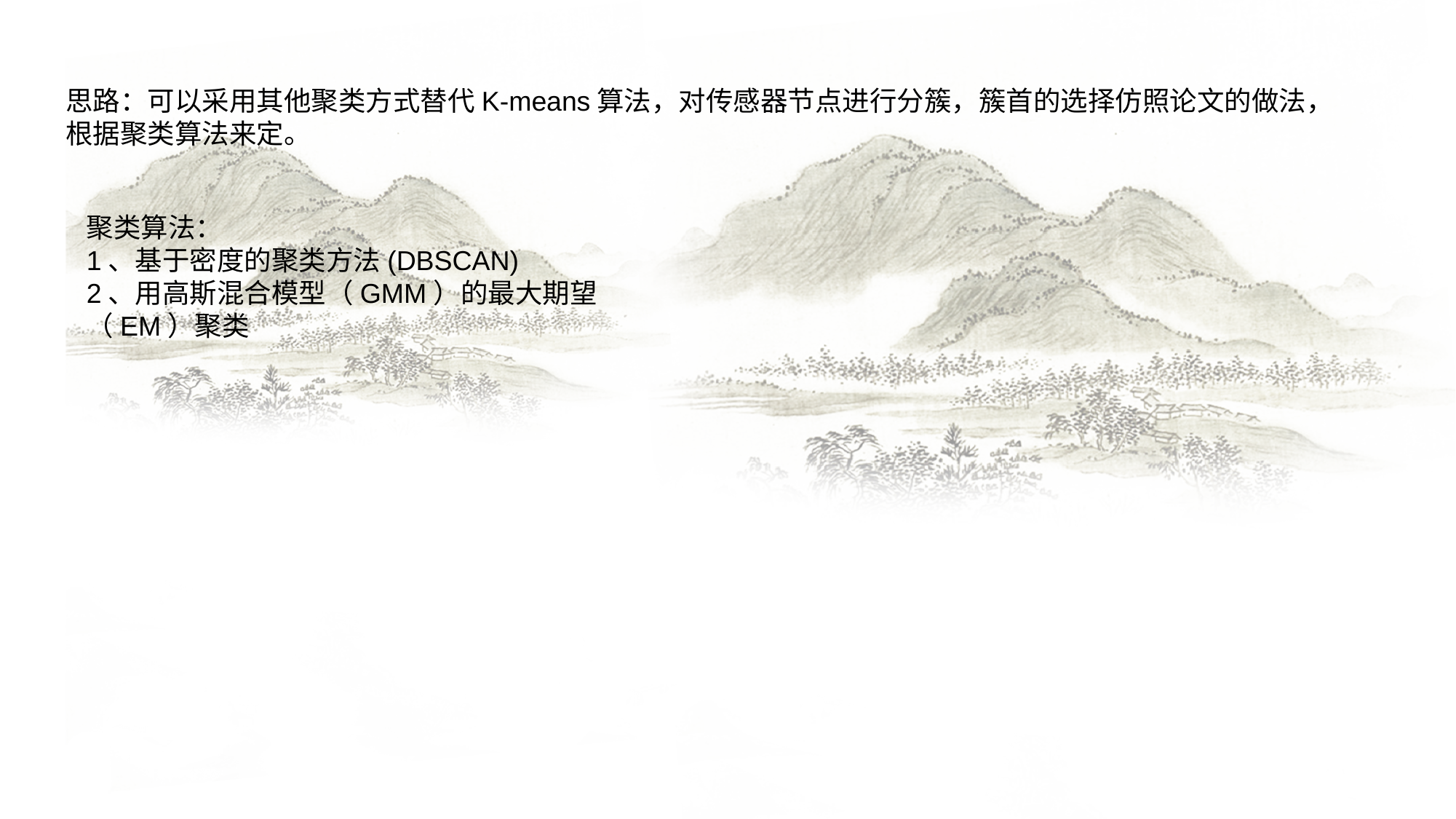

思路：可以采用其他聚类方式替代K-means算法，对传感器节点进行分簇，簇首的选择仿照论文的做法，根据聚类算法来定。
聚类算法：
1、基于密度的聚类方法(DBSCAN)
2、用高斯混合模型（GMM）的最大期望（EM）聚类